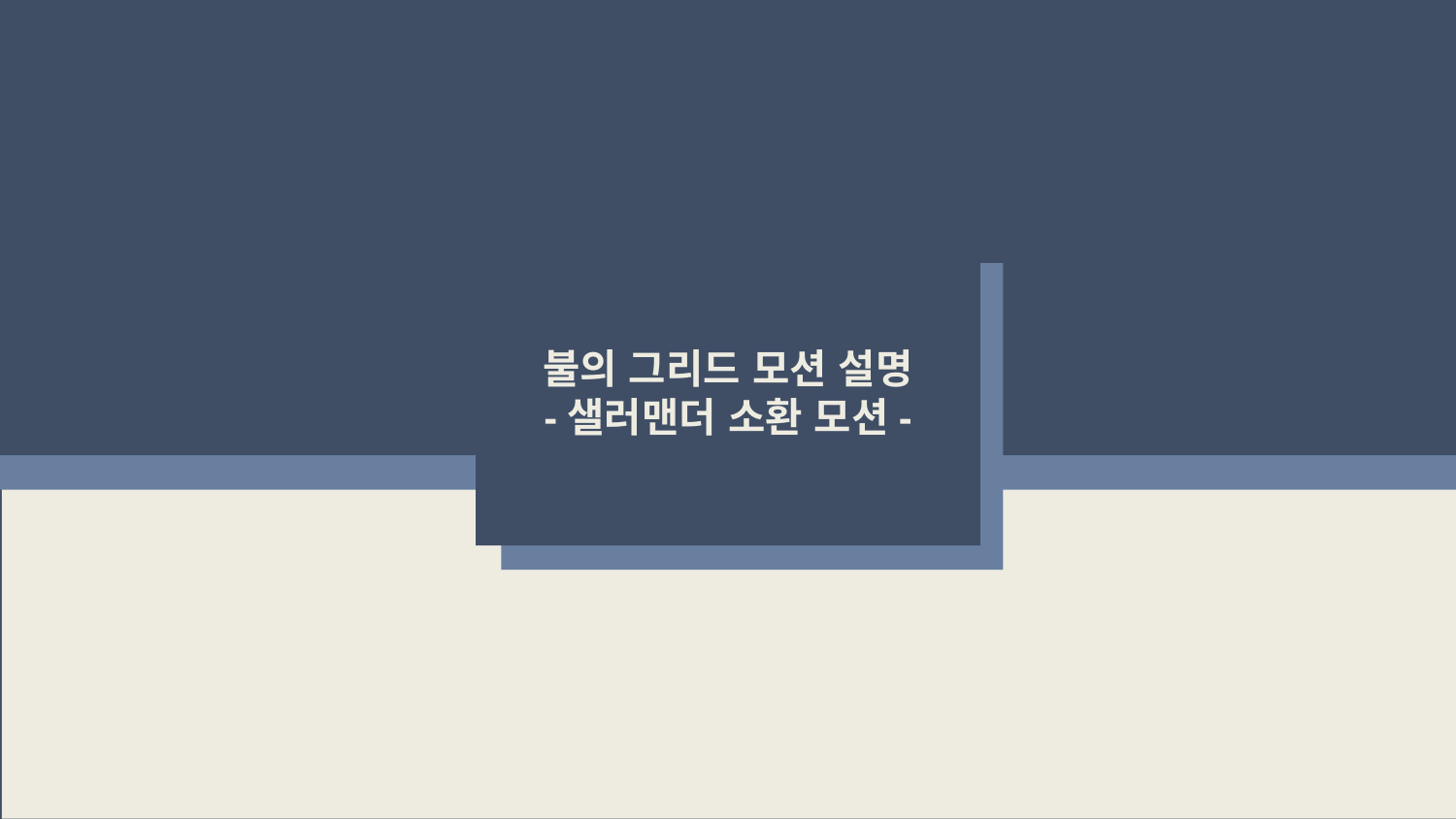

불의 그리드 모션 설명
-샐러맨더 소환 모션-

삐에로 맵 디자인